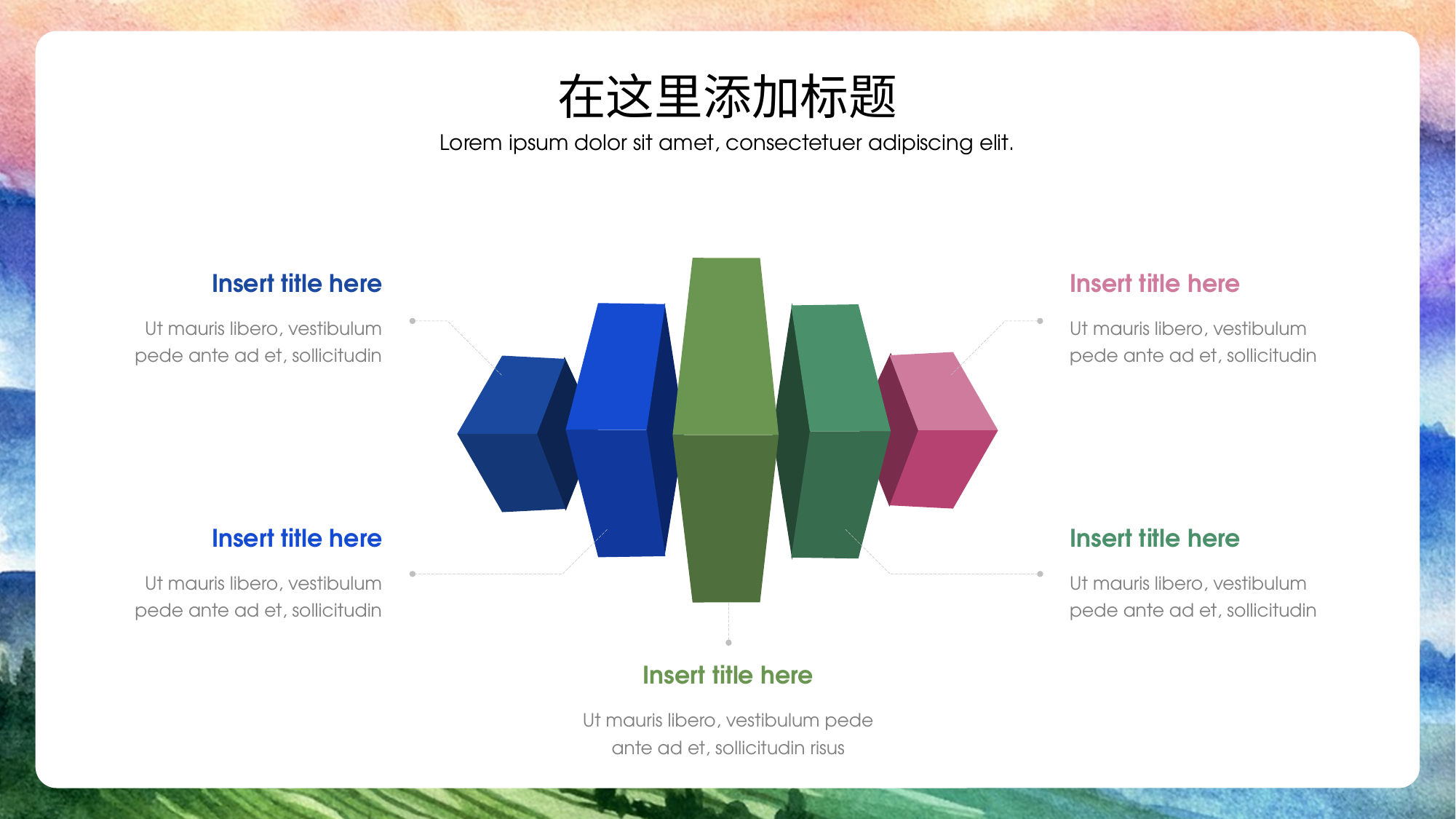

在这里添加标题
Lorem ipsum dolor sit amet, consectetuer adipiscing elit.

Insert title here
Insert title here
Ut mauris libero, vestibulum pede ante ad et, sollicitudin
Ut mauris libero, vestibulum pede ante ad et, sollicitudin
Insert title here
Insert title here
Ut mauris libero, vestibulum pede ante ad et, sollicitudin
Ut mauris libero, vestibulum pede ante ad et, sollicitudin
Insert title here
Ut mauris libero, vestibulum pede ante ad et, sollicitudin risus